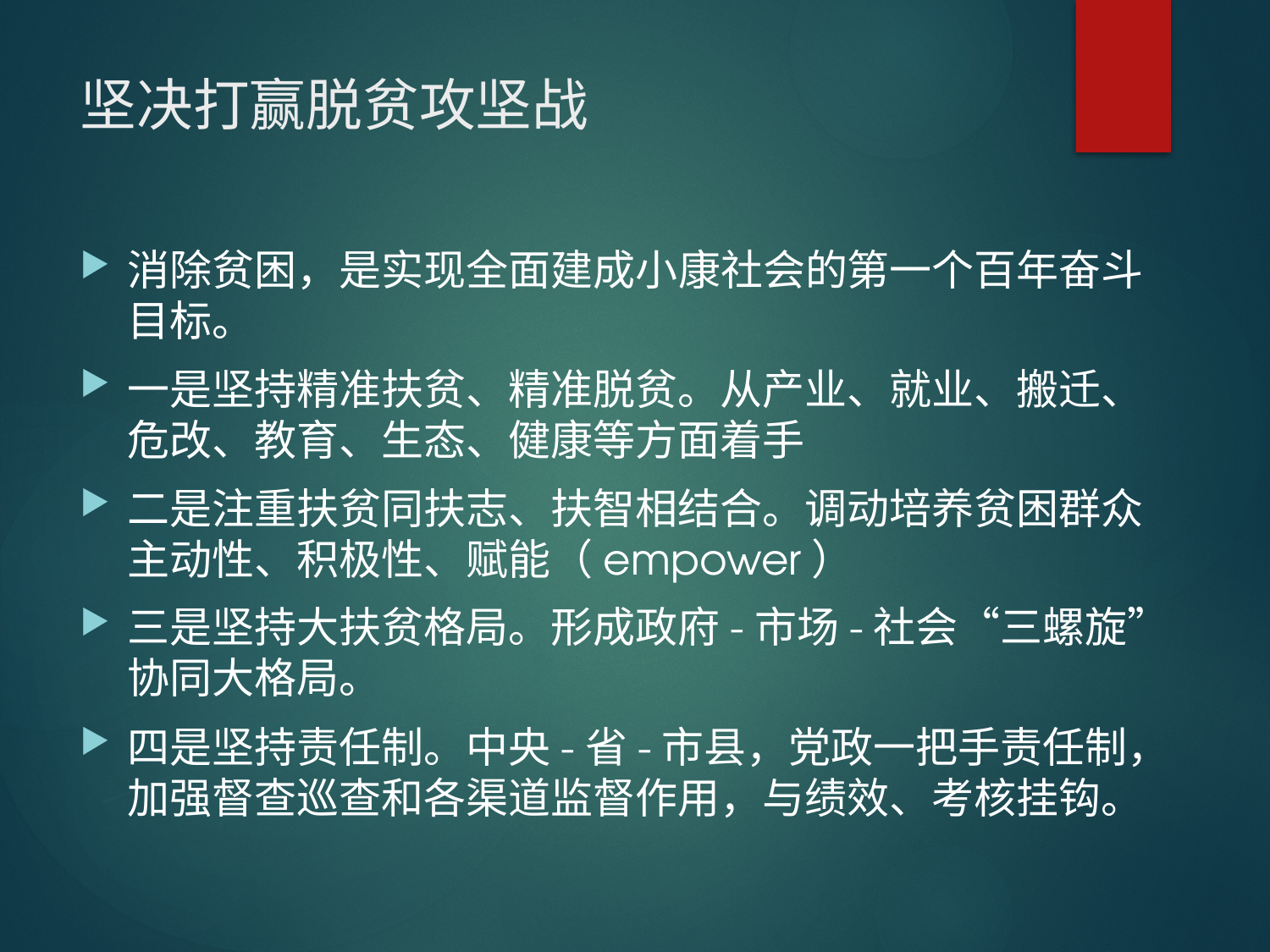

# 坚决打赢脱贫攻坚战
消除贫困，是实现全面建成小康社会的第一个百年奋斗目标。
一是坚持精准扶贫、精准脱贫。从产业、就业、搬迁、危改、教育、生态、健康等方面着手
二是注重扶贫同扶志、扶智相结合。调动培养贫困群众主动性、积极性、赋能（empower）
三是坚持大扶贫格局。形成政府-市场-社会“三螺旋”协同大格局。
四是坚持责任制。中央-省-市县，党政一把手责任制，加强督查巡查和各渠道监督作用，与绩效、考核挂钩。